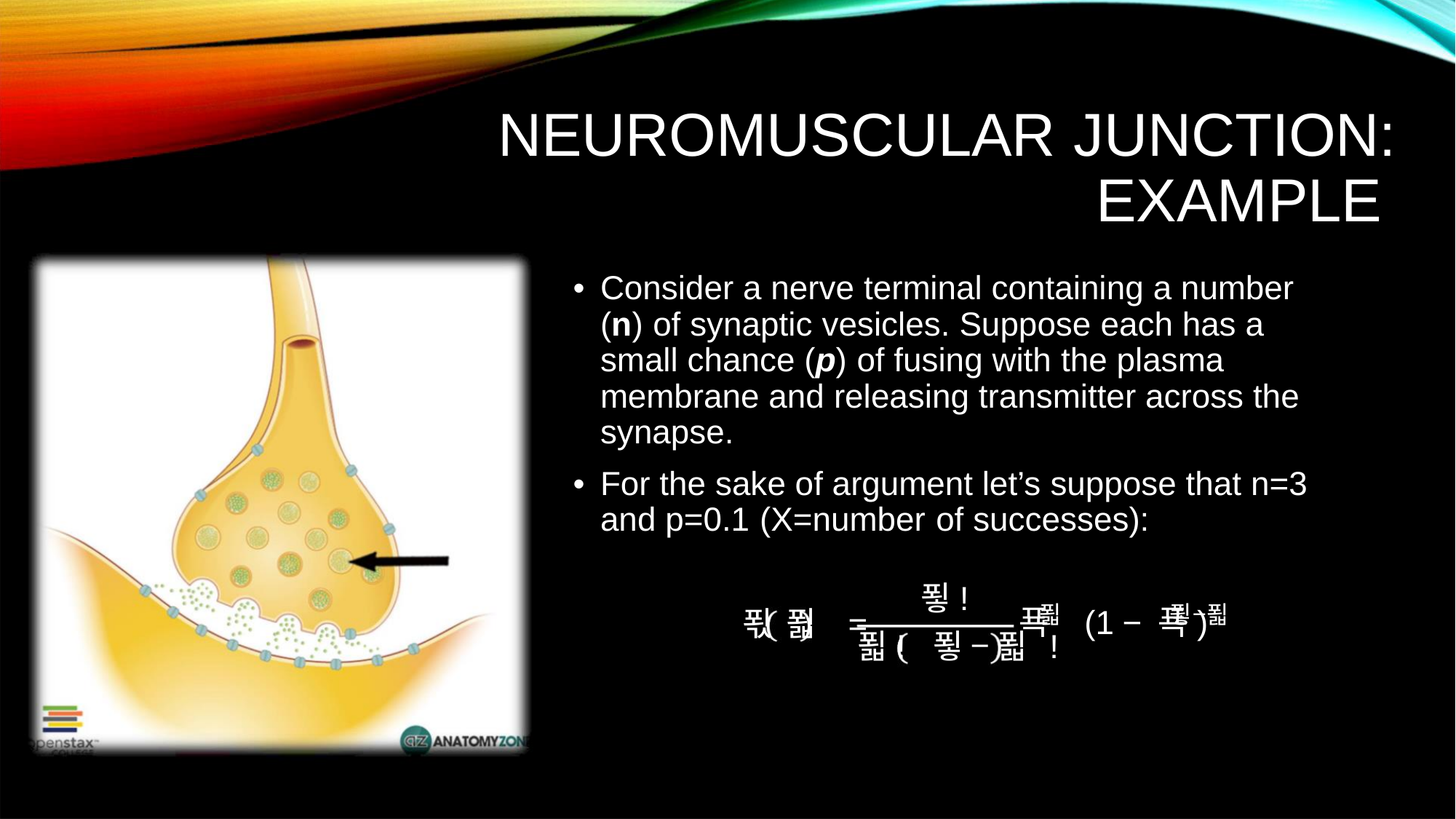

NEUROMUSCULAR JUNCTION:
EXAMPLE
• Consider a nerve terminal containing a number
(n) of synaptic vesicles. Suppose each has a
small chance (p) of fusing with the plasma
membrane and releasing transmitter across the
synapse.
• For the sake of argument let’s suppose that n=3
and p=0.1 (X=number of successes):
푛!
푋
푝 (1 − 푝)
푛−푋
푃 푋 =
푋! 푛 − 푋 !